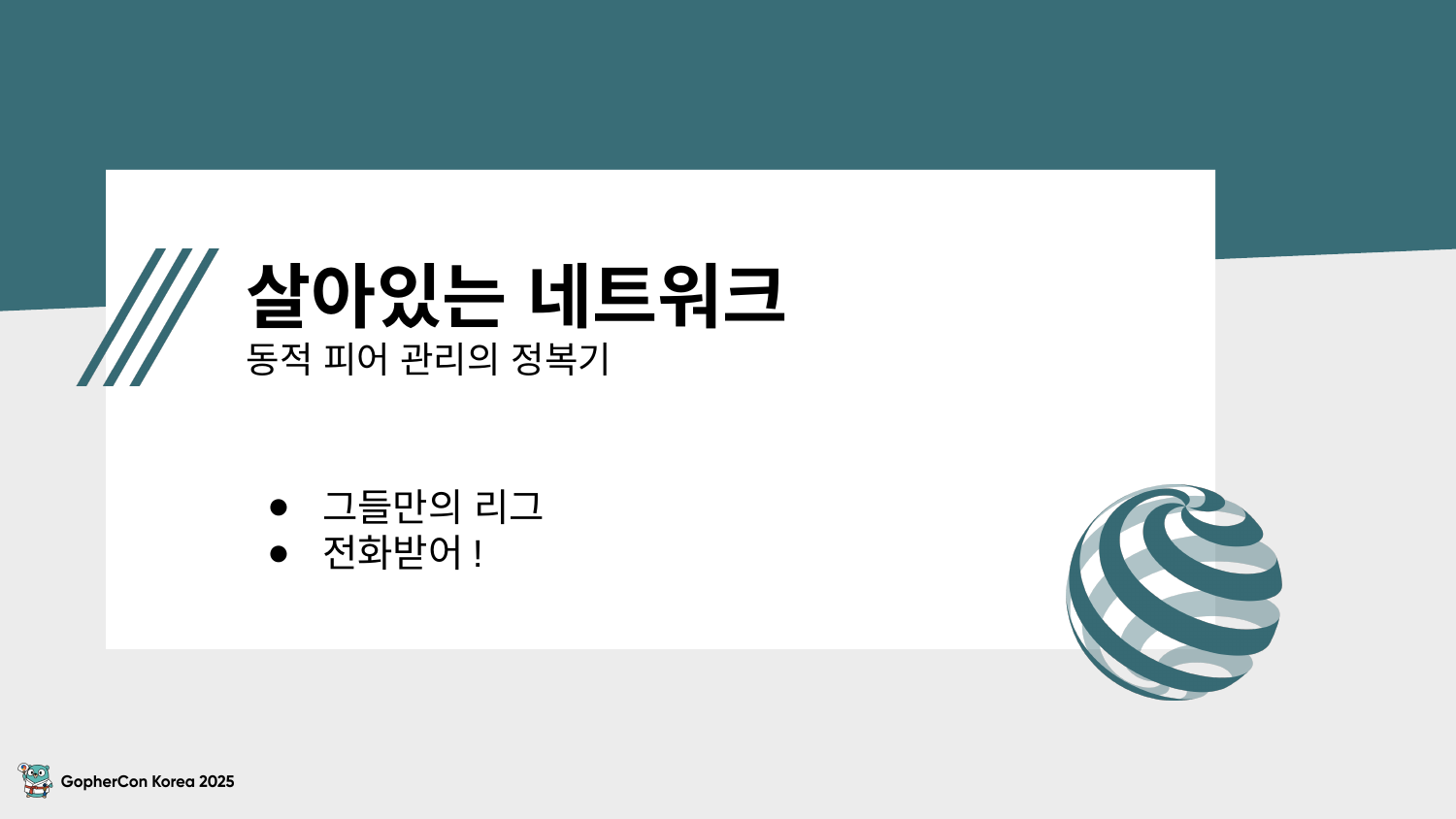

# 살아있는 네트워크 동적 피어 관리의 정복기
그들만의 리그
전화받어!